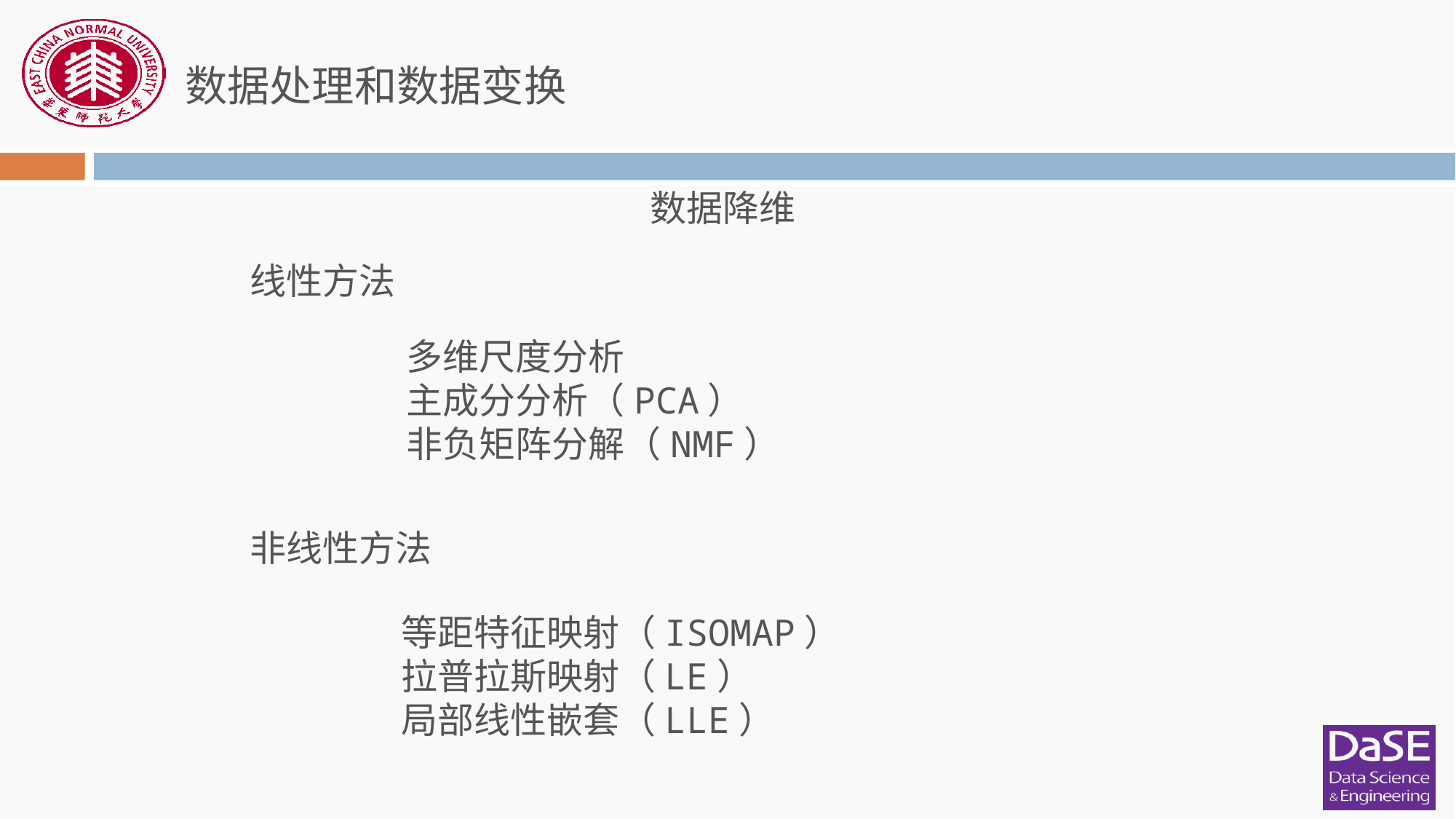

数据处理和数据变换
数据降维
线性方法
多维尺度分析
主成分分析（PCA）
非负矩阵分解（NMF）
非线性方法
等距特征映射（ISOMAP）
拉普拉斯映射（LE）
局部线性嵌套（LLE）